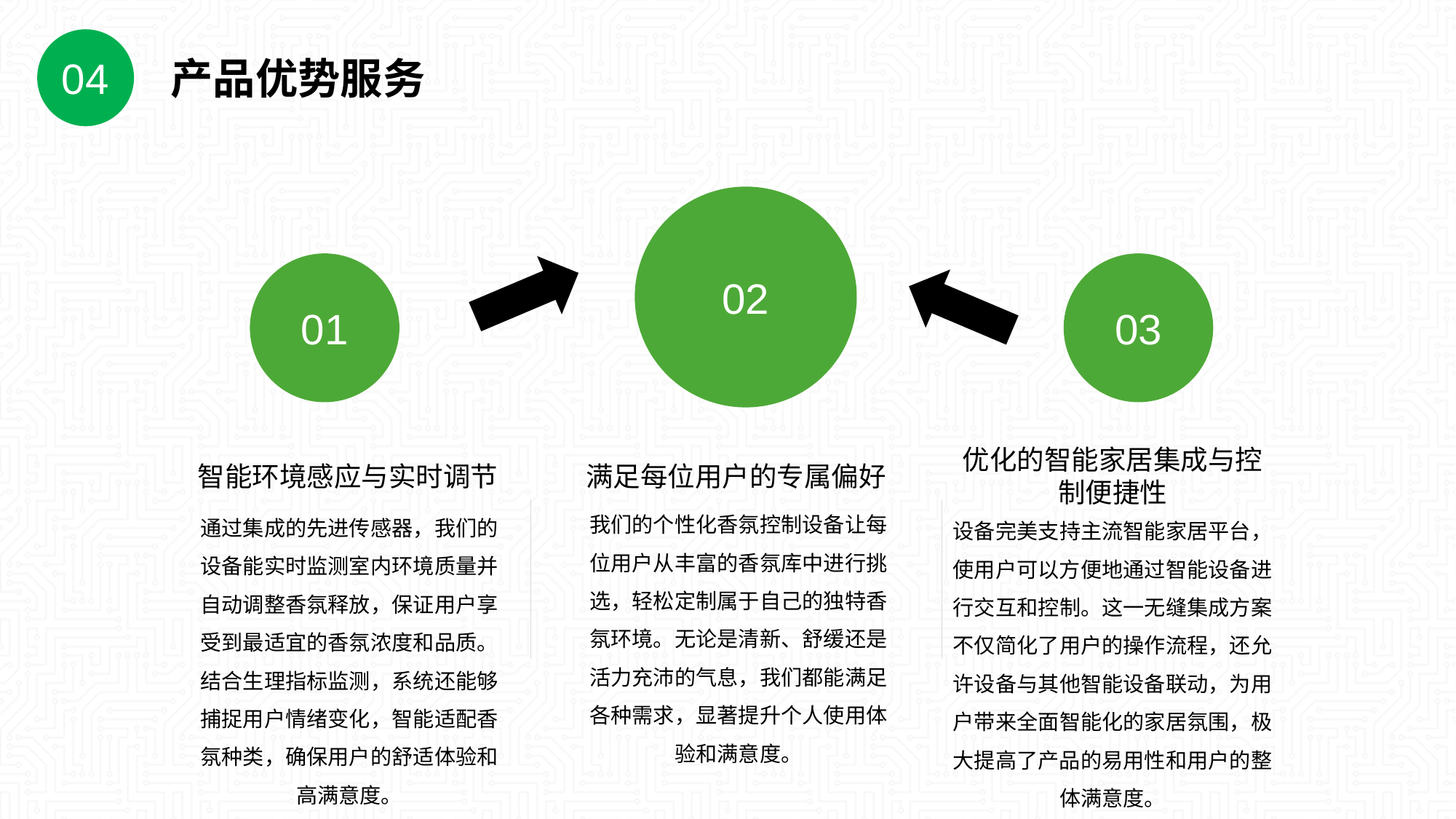

04
产品优势服务
02
满足每位用户的专属偏好
我们的个性化香氛控制设备让每位用户从丰富的香氛库中进行挑选，轻松定制属于自己的独特香氛环境。无论是清新、舒缓还是活力充沛的气息，我们都能满足各种需求，显著提升个人使用体验和满意度。

01
智能环境感应与实时调节
通过集成的先进传感器，我们的设备能实时监测室内环境质量并自动调整香氛释放，保证用户享受到最适宜的香氛浓度和品质。结合生理指标监测，系统还能够捕捉用户情绪变化，智能适配香氛种类，确保用户的舒适体验和高满意度。

03
优化的智能家居集成与控制便捷性
设备完美支持主流智能家居平台，使用户可以方便地通过智能设备进行交互和控制。这一无缝集成方案不仅简化了用户的操作流程，还允许设备与其他智能设备联动，为用户带来全面智能化的家居氛围，极大提高了产品的易用性和用户的整体满意度。